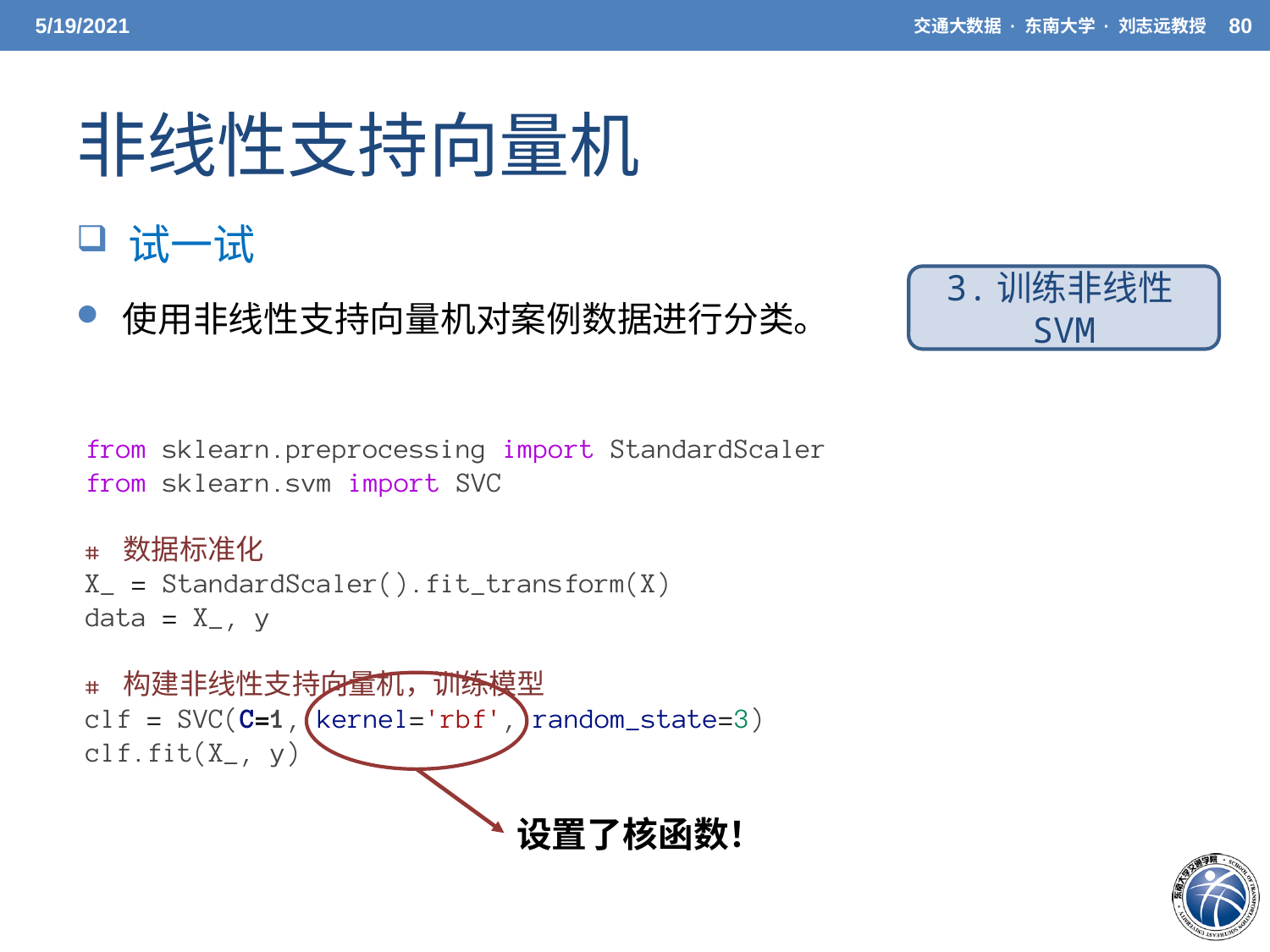

5/19/2021
交通大数据 · 东南大学 · 刘志远教授
80
# 非线性支持向量机
 试一试
 使用非线性支持向量机对案例数据进行分类。
3.训练非线性SVM
from sklearn.preprocessing import StandardScaler
from sklearn.svm import SVC

# 数据标准化 X_ = StandardScaler().fit_transform(X)
data = X_, y

# 构建非线性支持向量机，训练模型 clf = SVC(C=1, kernel='rbf', random_state=3)
clf.fit(X_, y)

设置了核函数！